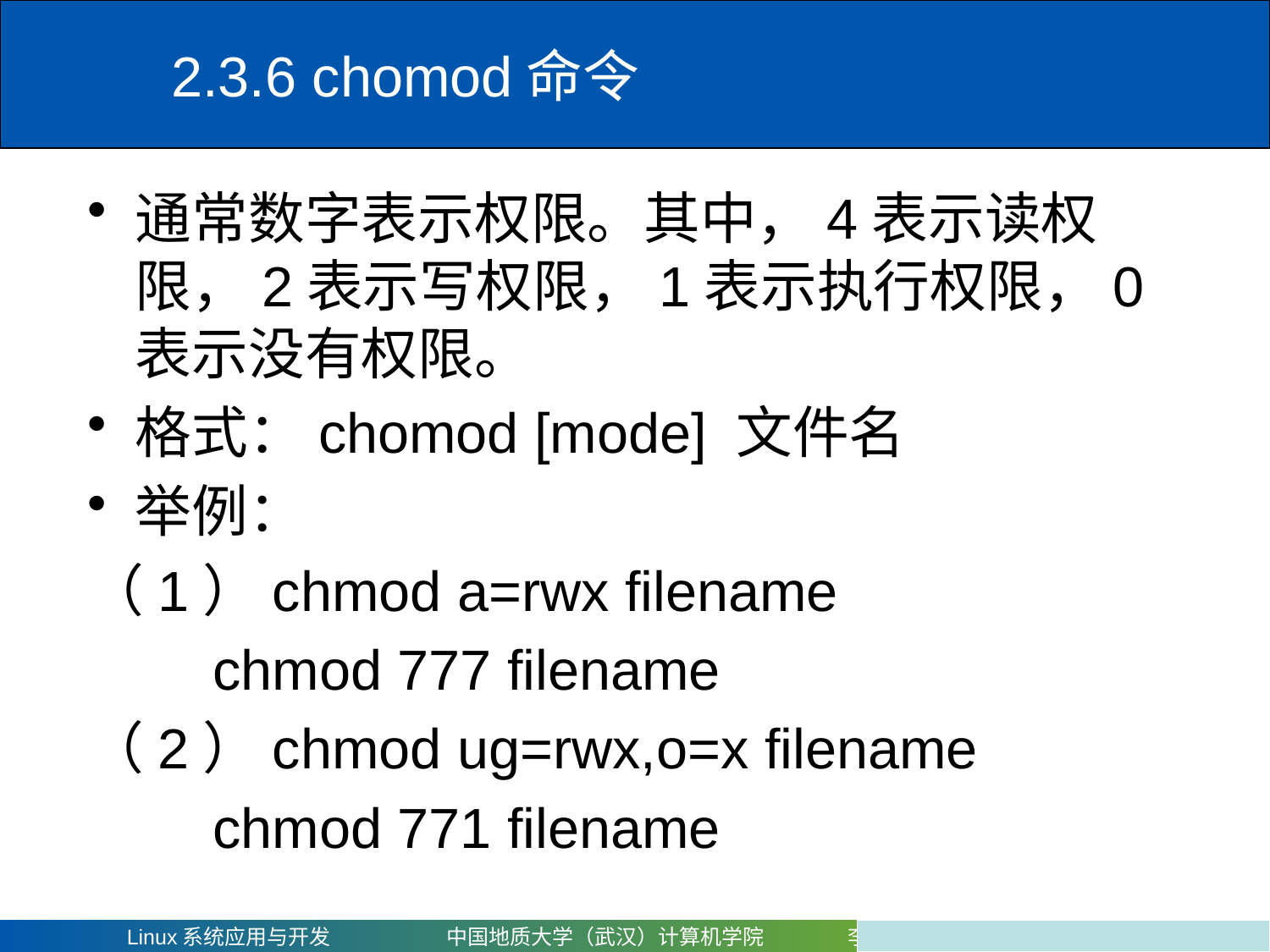

# 2.3.6 chomod命令
通常数字表示权限。其中，4表示读权限，2表示写权限，1表示执行权限，0表示没有权限。
格式：chomod [mode] 文件名
举例：
（1）chmod a=rwx filename
        chmod 777 filename
（2）chmod ug=rwx,o=x filename
        chmod 771 filename